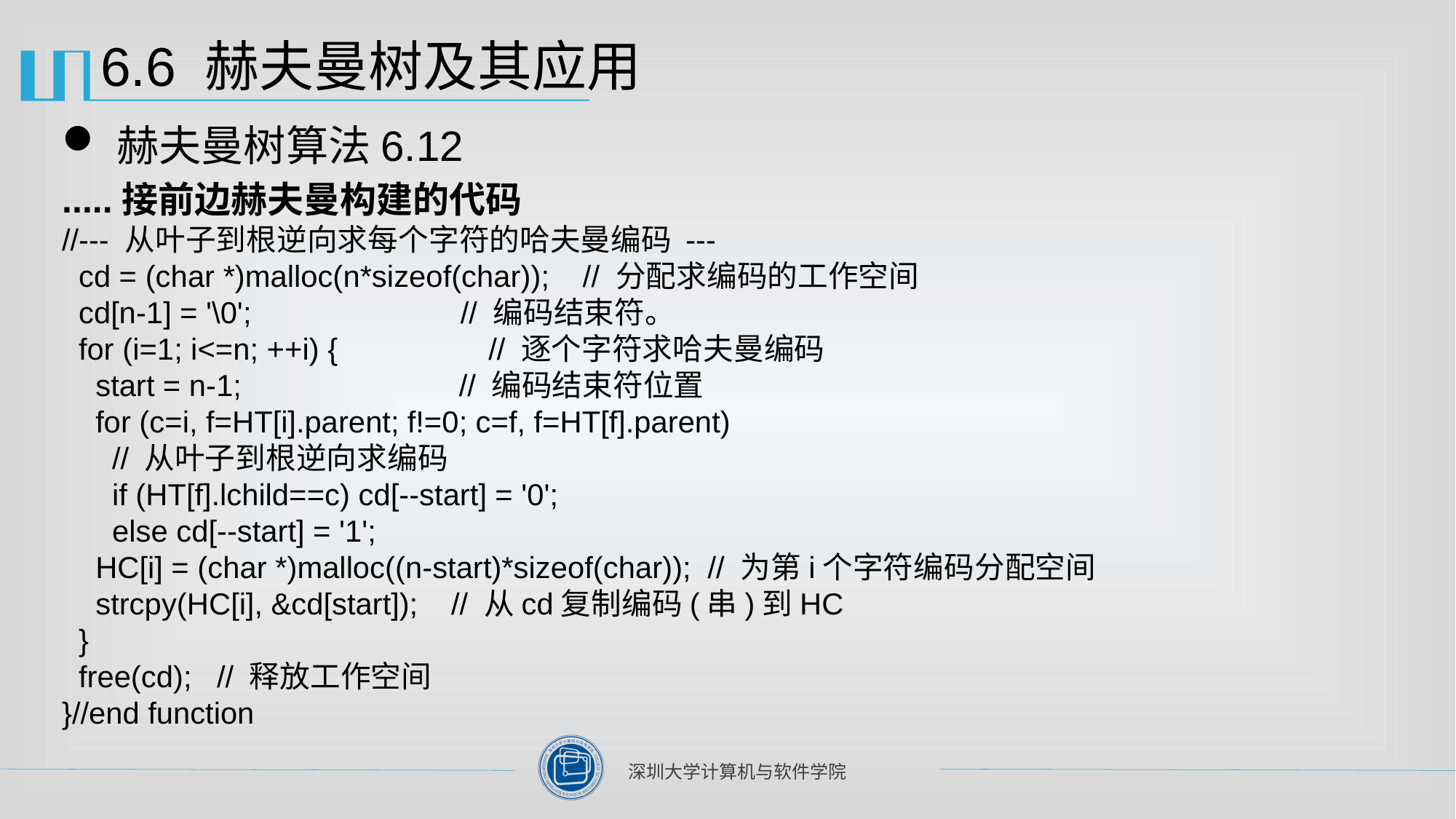

# 6.6 赫夫曼树及其应用
赫夫曼树算法6.12
.....接前边赫夫曼构建的代码
//--- 从叶子到根逆向求每个字符的哈夫曼编码 ---
  cd = (char *)malloc(n*sizeof(char));    // 分配求编码的工作空间
  cd[n-1] = '\0';                         // 编码结束符。
  for (i=1; i<=n; ++i) {                  // 逐个字符求哈夫曼编码
    start = n-1;                          // 编码结束符位置
    for (c=i, f=HT[i].parent; f!=0; c=f, f=HT[f].parent)
      // 从叶子到根逆向求编码
      if (HT[f].lchild==c) cd[--start] = '0';
      else cd[--start] = '1';
    HC[i] = (char *)malloc((n-start)*sizeof(char));  // 为第i个字符编码分配空间
    strcpy(HC[i], &cd[start]);    // 从cd复制编码(串)到HC
  }
  free(cd);   // 释放工作空间
}//end function

98